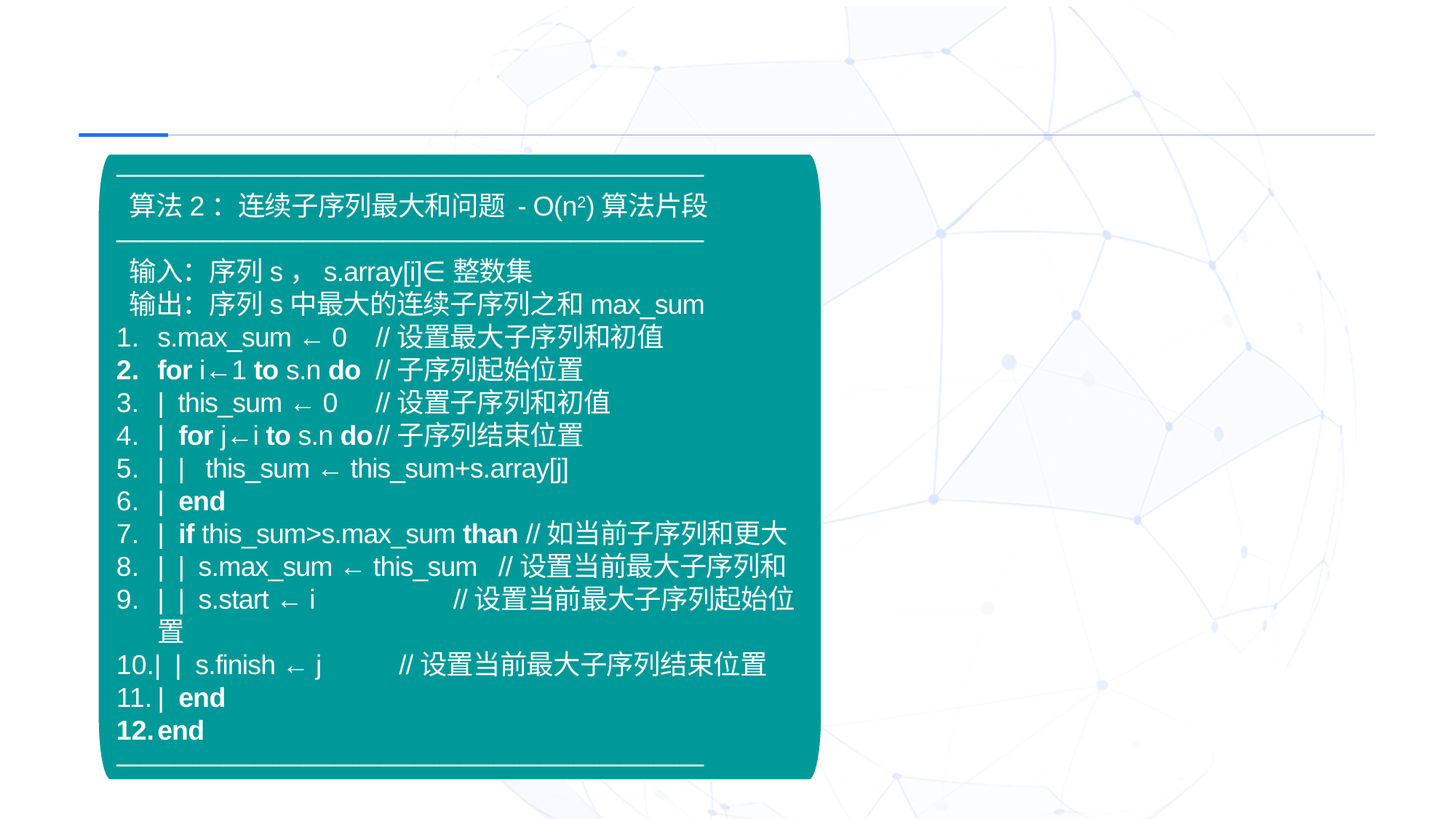

——————————————————————
 算法2：连续子序列最大和问题 - O(n2)算法片段
——————————————————————
 输入：序列s，s.array[i]∈整数集
 输出：序列s中最大的连续子序列之和max_sum
s.max_sum ← 0	//设置最大子序列和初值
for i←1 to s.n do	//子序列起始位置
|  this_sum ← 0	//设置子序列和初值
|  for j←i to s.n do	//子序列结束位置
|  |   this_sum ← this_sum+s.array[j]
|  end
|  if this_sum>s.max_sum than //如当前子序列和更大
|  |  s.max_sum ← this_sum   //设置当前最大子序列和
|  |  s.start ← i	           //设置当前最大子序列起始位置
|  |  s.finish ← j           //设置当前最大子序列结束位置
|  end
end
——————————————————————